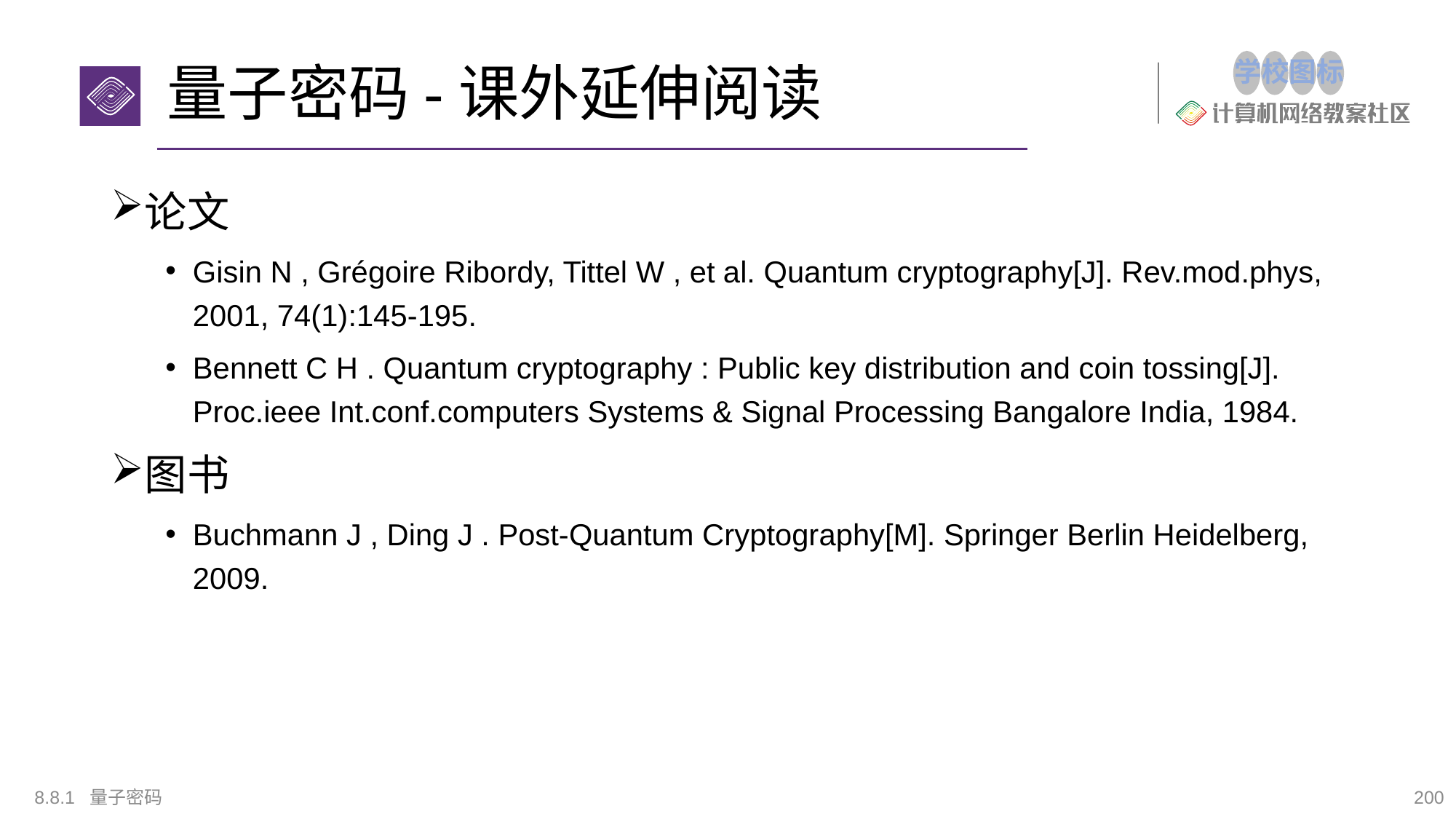

# 量子密码-课外延伸阅读
论文
Gisin N , Grégoire Ribordy, Tittel W , et al. Quantum cryptography[J]. Rev.mod.phys, 2001, 74(1):145-195.
Bennett C H . Quantum cryptography : Public key distribution and coin tossing[J]. Proc.ieee Int.conf.computers Systems & Signal Processing Bangalore India, 1984.
图书
Buchmann J , Ding J . Post-Quantum Cryptography[M]. Springer Berlin Heidelberg, 2009.

8.8.1  量子密码
200